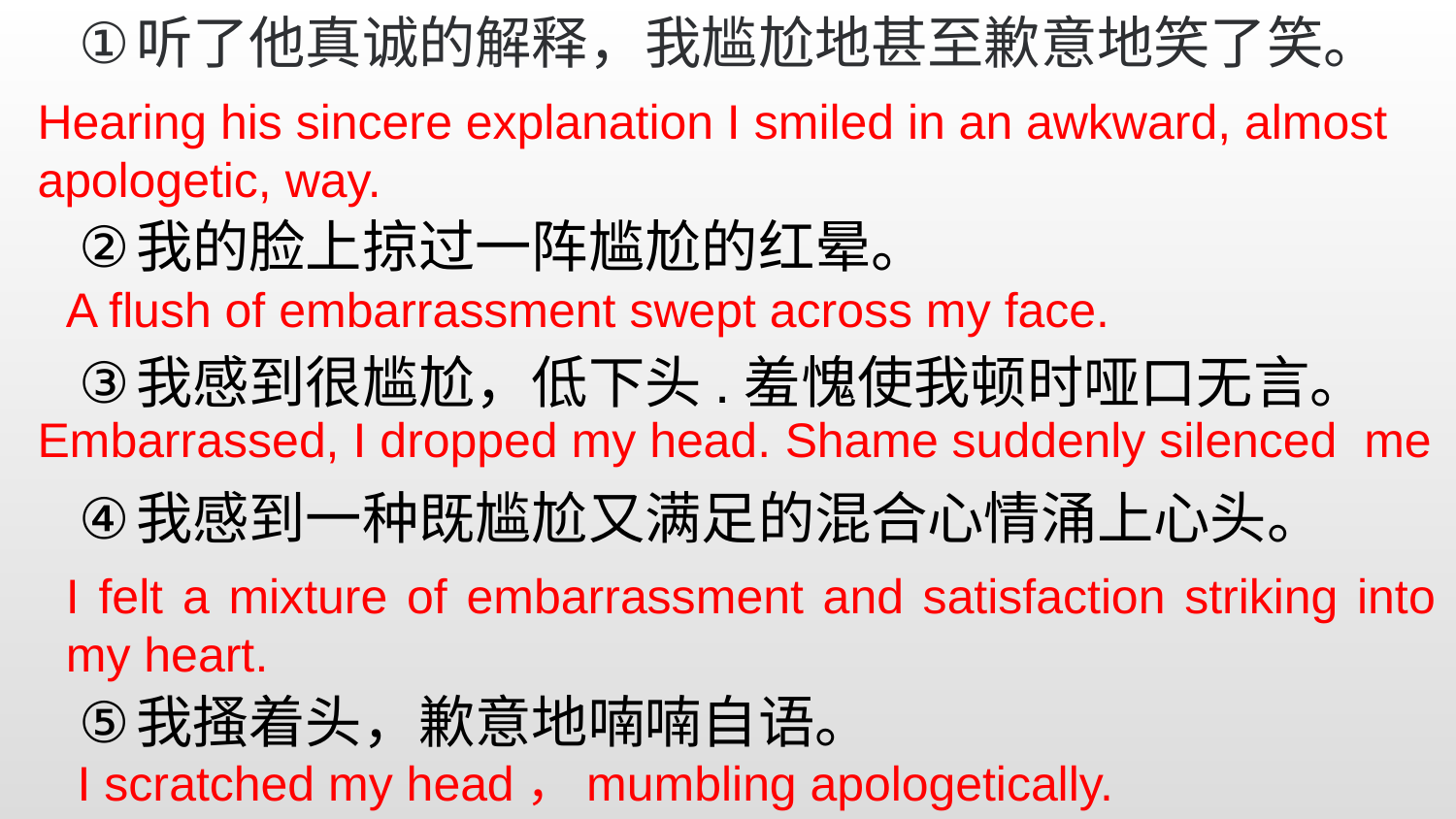

听了他真诚的解释，我尴尬地甚至歉意地笑了笑。

我的脸上掠过一阵尴尬的红晕。

我感到很尴尬，低下头.羞愧使我顿时哑口无言。

我感到一种既尴尬又满足的混合心情涌上心头。

我搔着头，歉意地喃喃自语。

Hearing his sincere explanation I smiled in an awkward, almost apologetic, way.
A flush of embarrassment swept across my face.
Embarrassed, I dropped my head. Shame suddenly silenced  me

I felt a mixture of embarrassment and satisfaction striking into my heart.
I scratched my head，mumbling apologetically.